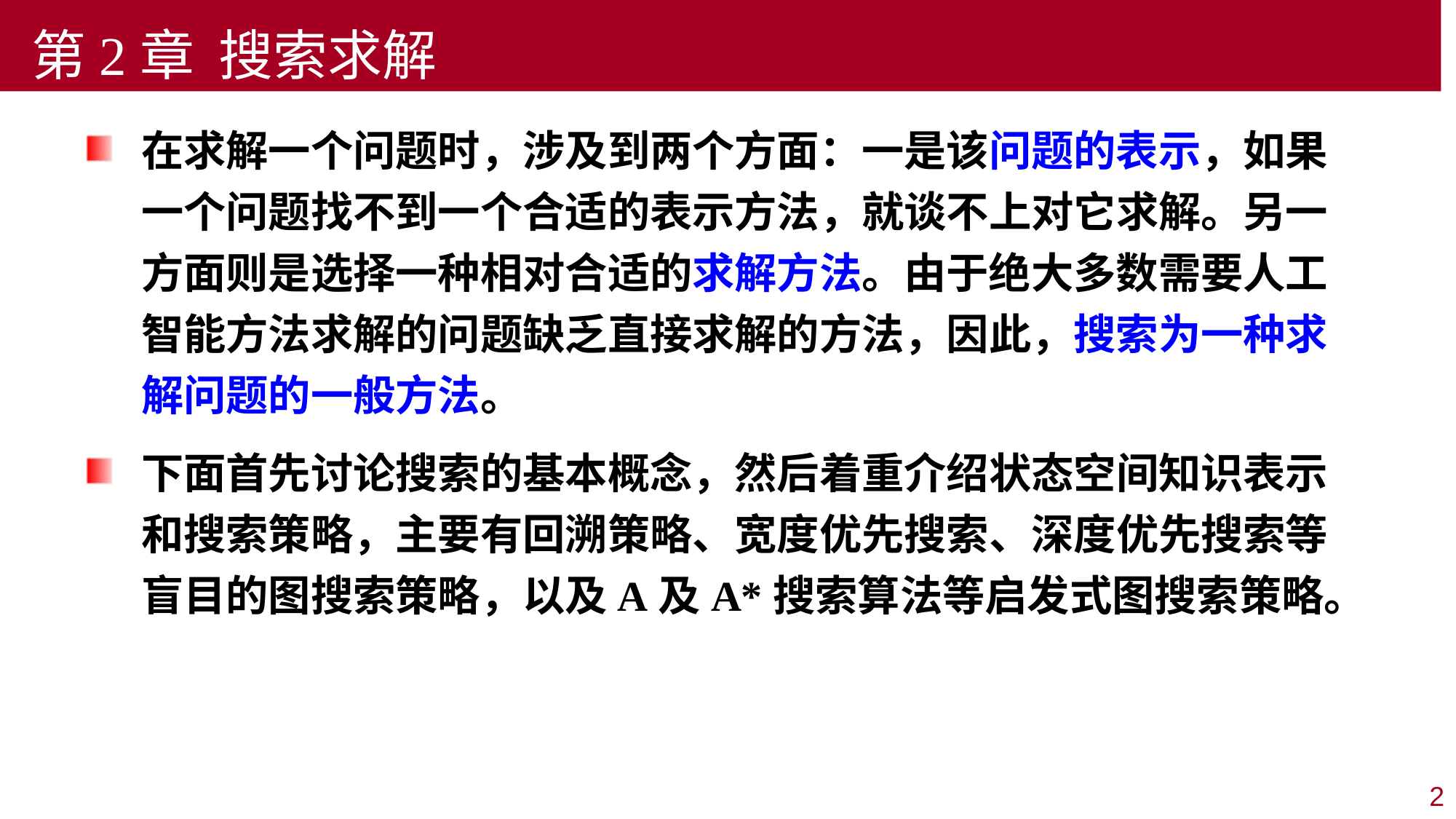

第2章  搜索求解
在求解一个问题时，涉及到两个方面：一是该问题的表示，如果一个问题找不到一个合适的表示方法，就谈不上对它求解。另一方面则是选择一种相对合适的求解方法。由于绝大多数需要人工智能方法求解的问题缺乏直接求解的方法，因此，搜索为一种求解问题的一般方法。
下面首先讨论搜索的基本概念，然后着重介绍状态空间知识表示和搜索策略，主要有回溯策略、宽度优先搜索、深度优先搜索等盲目的图搜索策略，以及A及A*搜索算法等启发式图搜索策略。
2